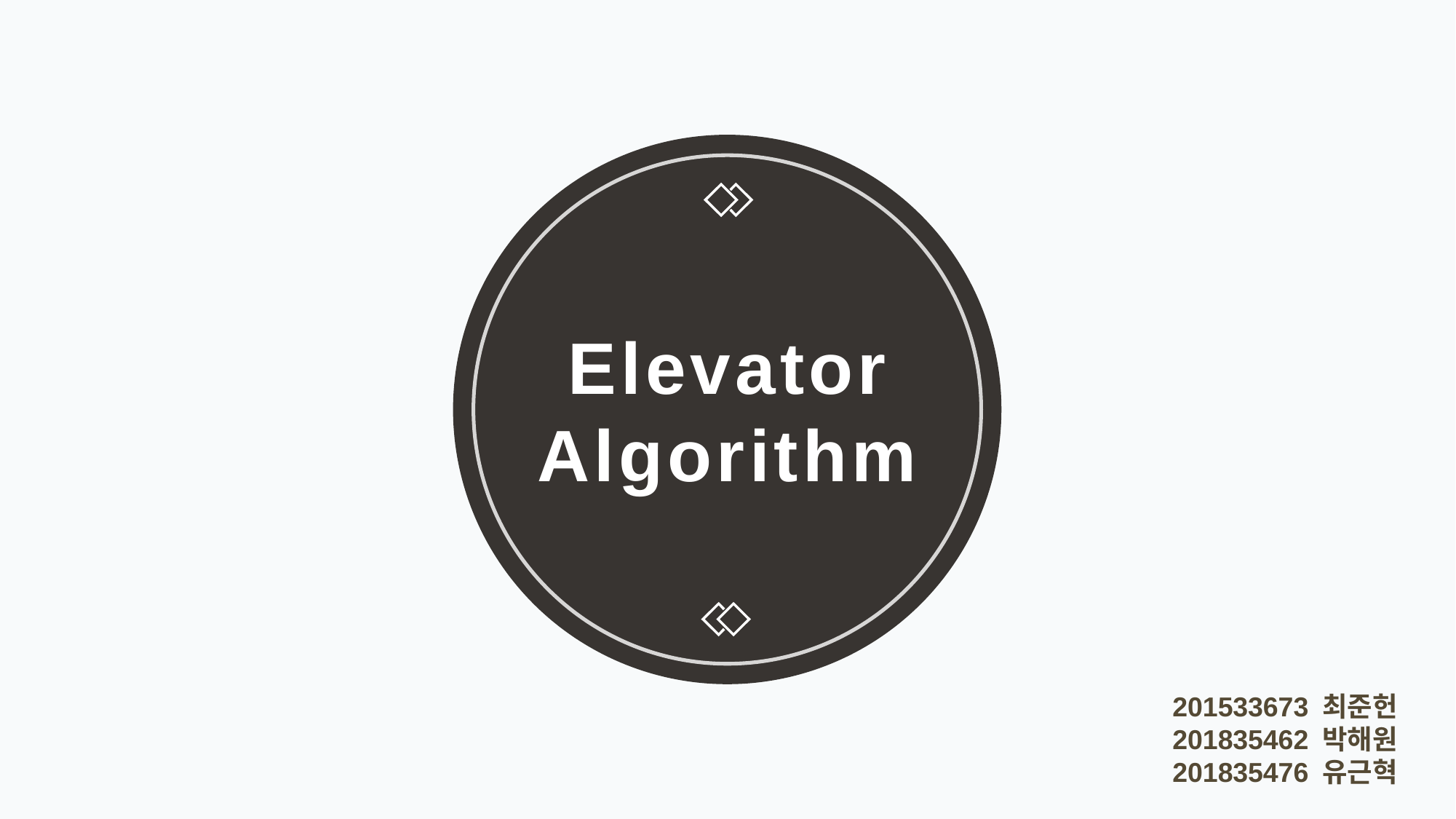

Elevator
Algorithm

201533673 최준헌
201835462 박해원
201835476 유근혁